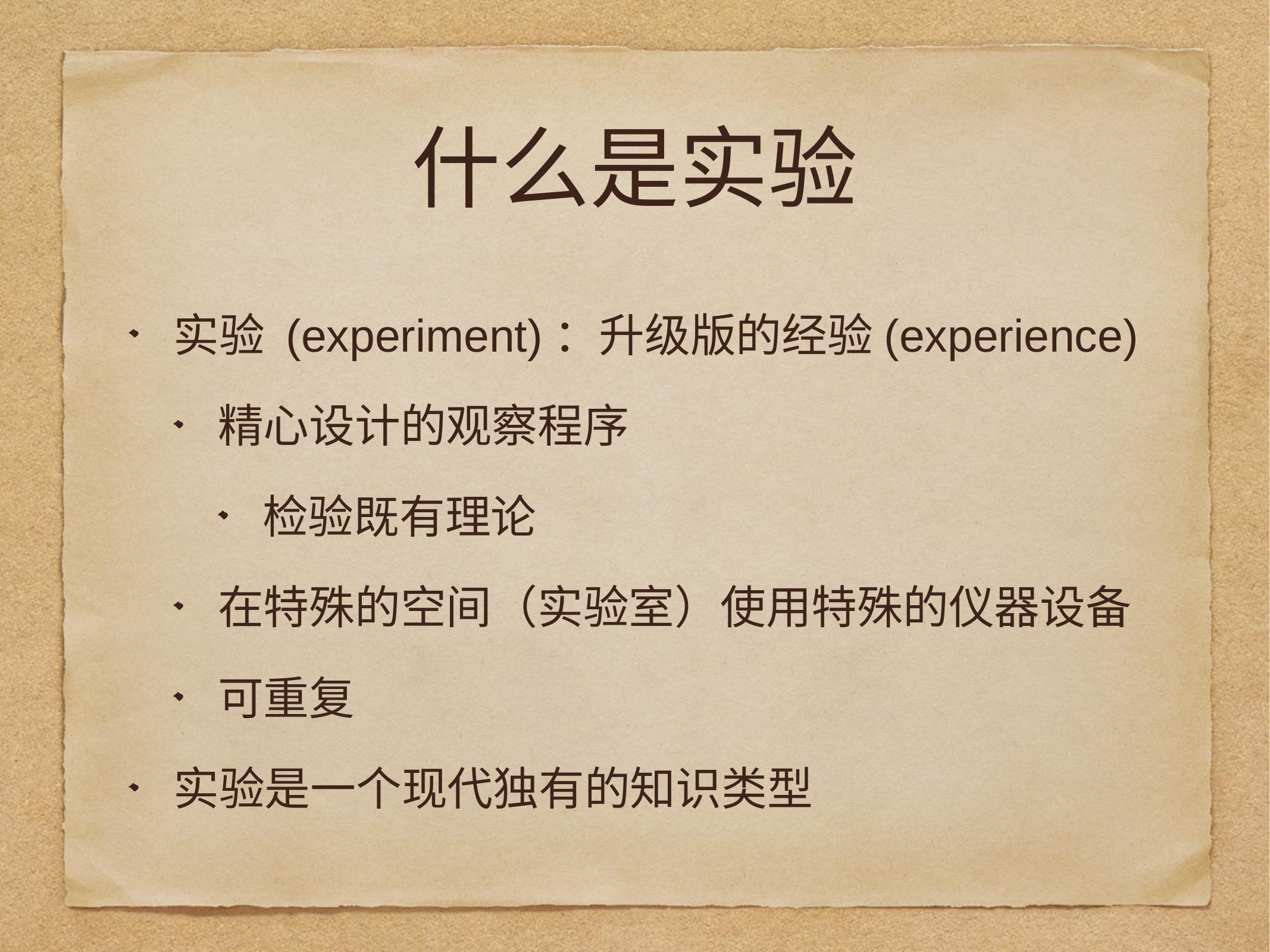

# 什么是实验
实验 (experiment)：升级版的经验(experience)
精心设计的观察程序
检验既有理论
在特殊的空间（实验室）使用特殊的仪器设备
可重复
实验是一个现代独有的知识类型